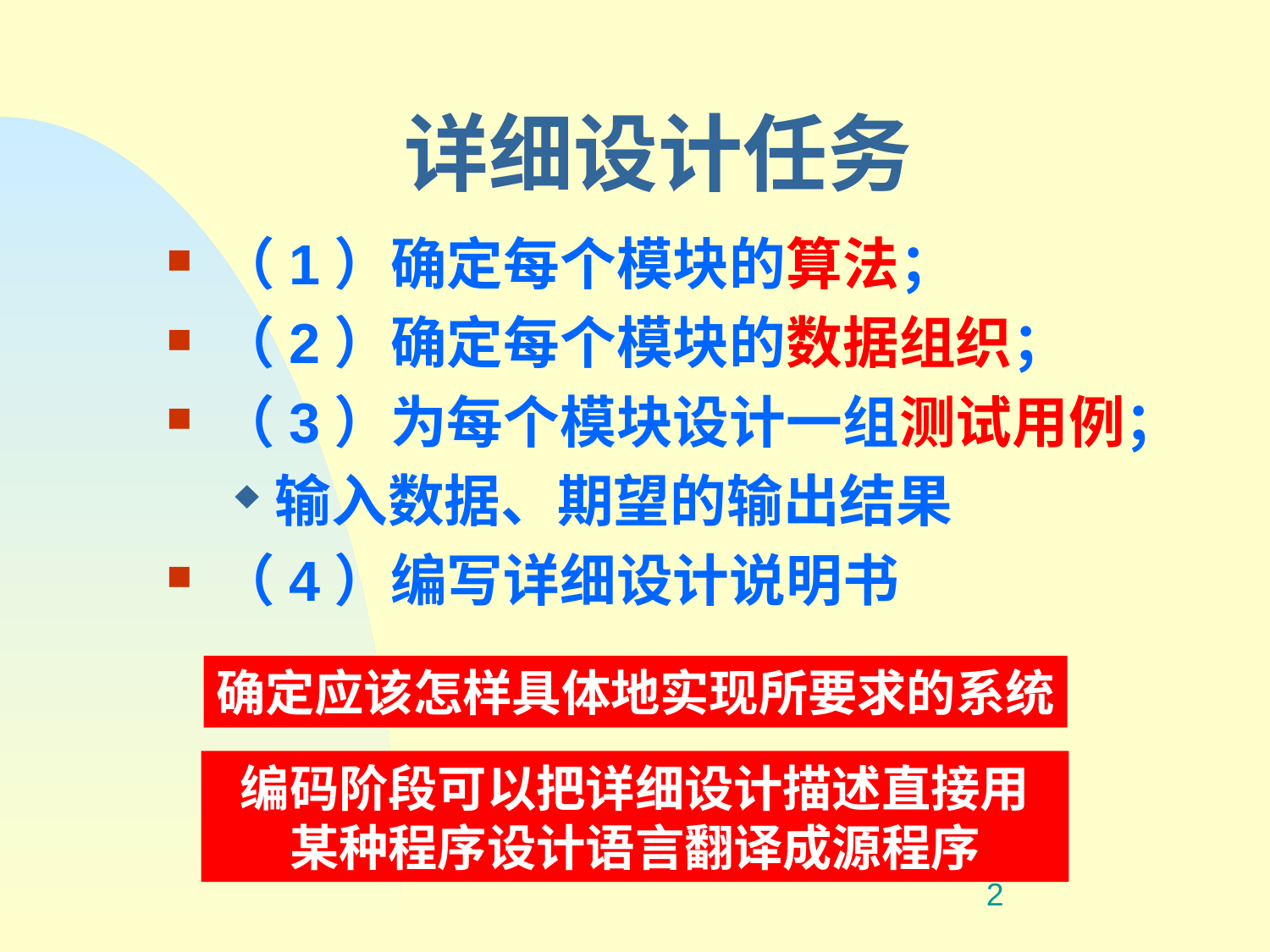

详细设计任务
（1）确定每个模块的算法；
（2）确定每个模块的数据组织；
（3）为每个模块设计一组测试用例；
输入数据、期望的输出结果
（4）编写详细设计说明书
确定应该怎样具体地实现所要求的系统
编码阶段可以把详细设计描述直接用
某种程序设计语言翻译成源程序

# 2
2